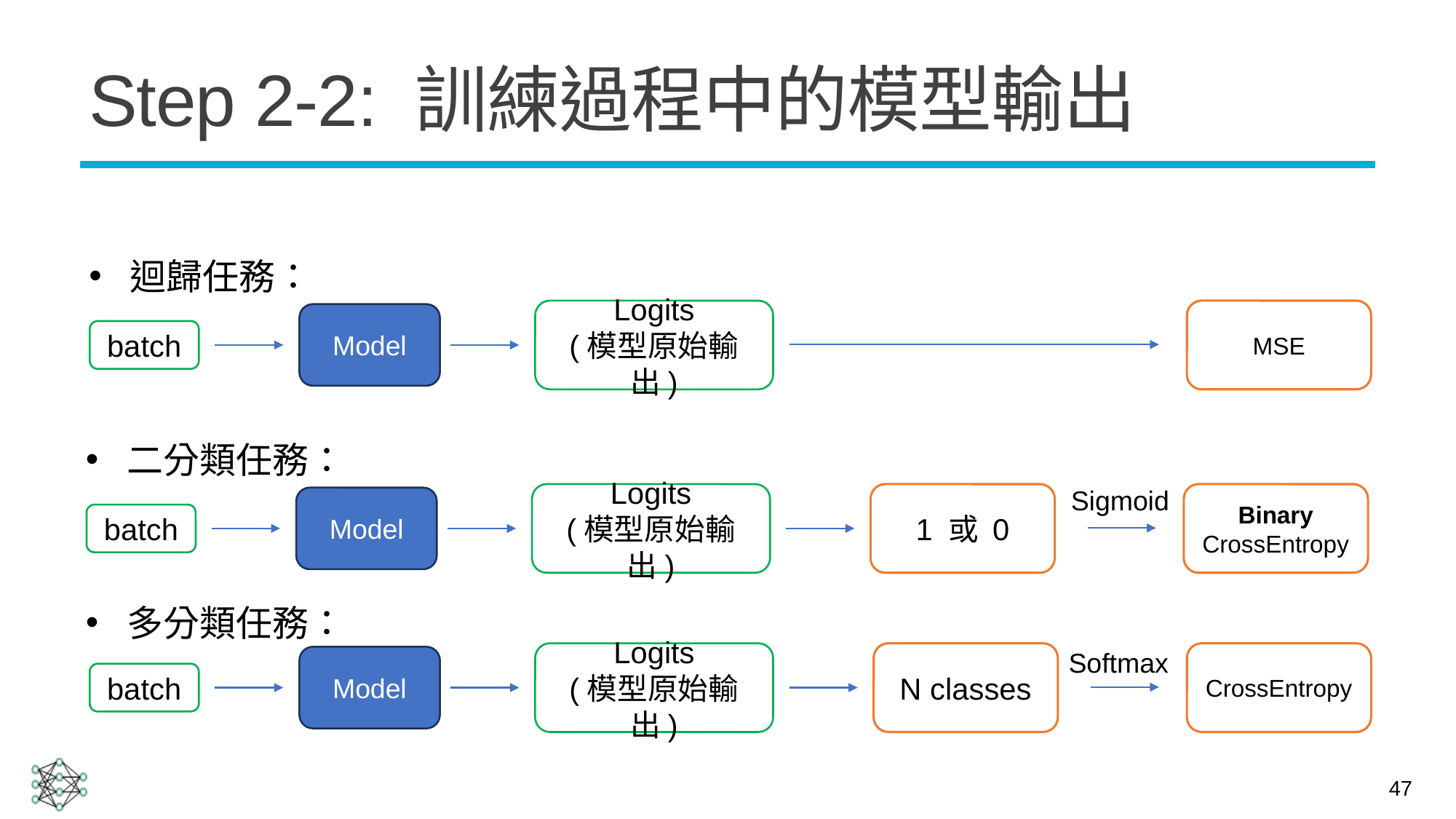

# Step 2-2: 訓練過程中的模型輸出
迴歸任務：
MSE
Logits
(模型原始輸出)
Model
batch
二分類任務：
Sigmoid
Binary
CrossEntropy
Logits
(模型原始輸出)
1 或 0
Model
batch
多分類任務：
Softmax
CrossEntropy
Logits
(模型原始輸出)
N classes
Model
batch
47